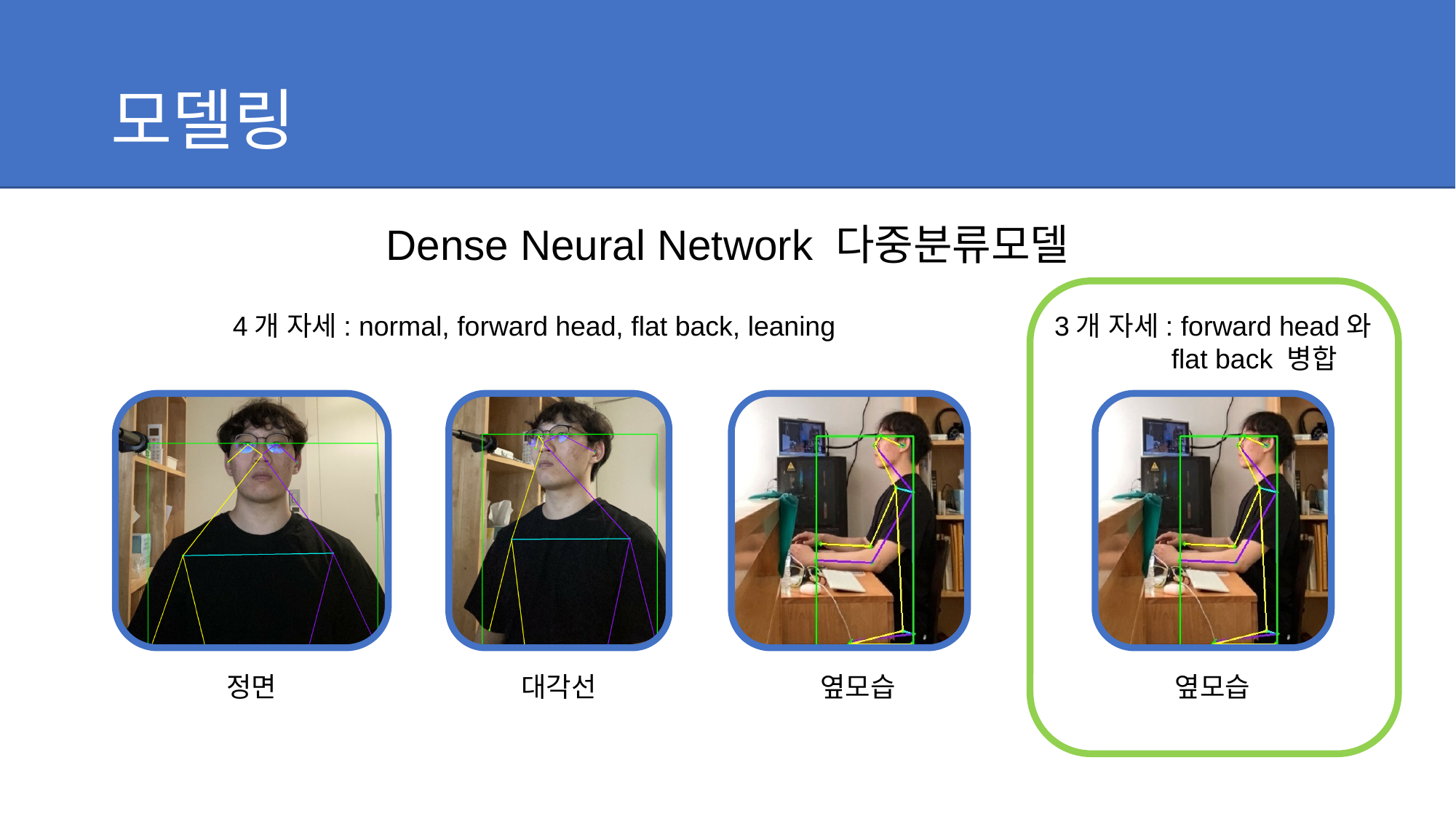

# 모델링
Dense Neural Network 다중분류모델

4개 자세: normal, forward head, flat back, leaning
3개 자세: forward head와
          flat back 병합

정면
대각선
옆모습
옆모습